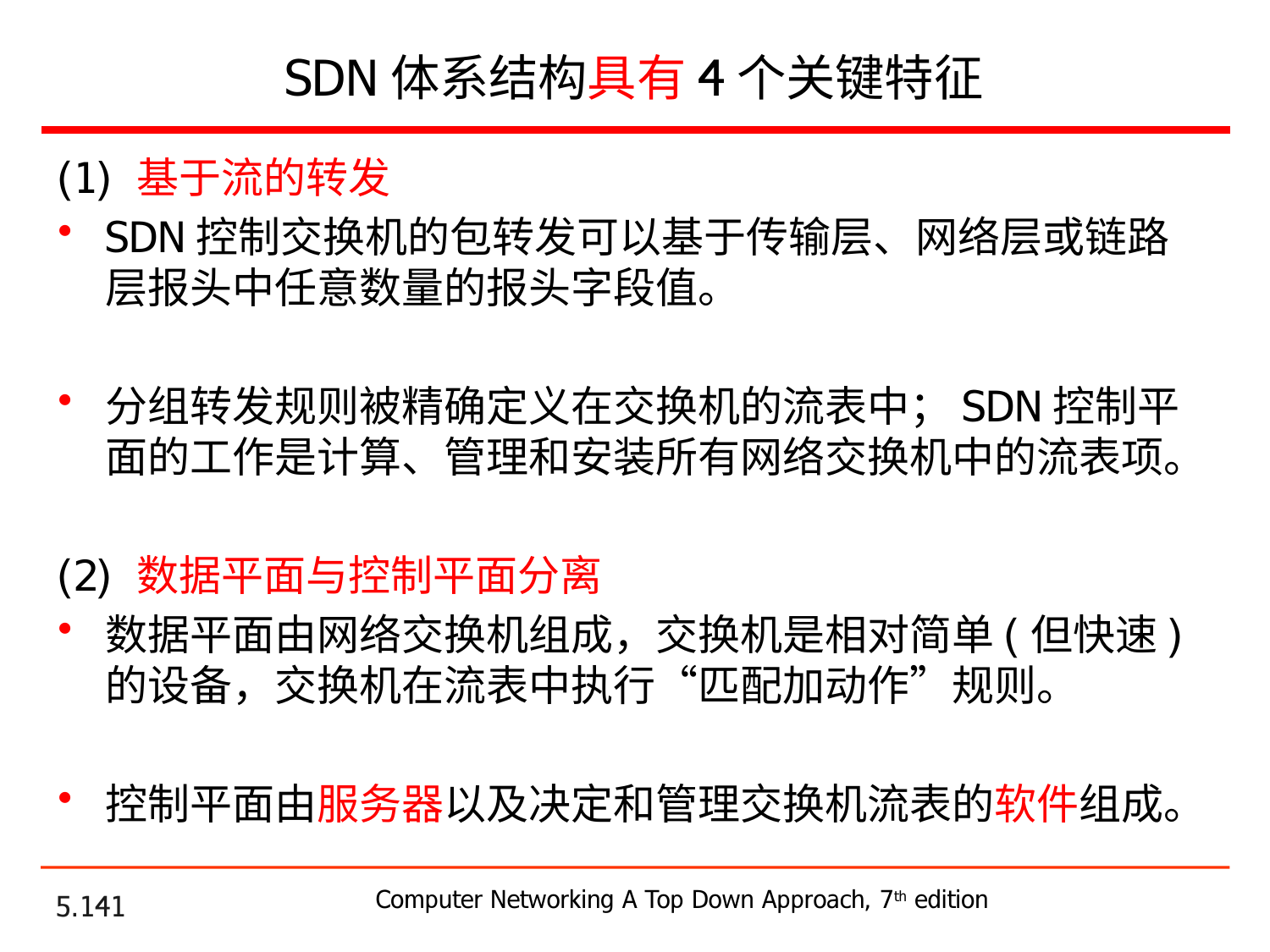

# SDN体系结构具有4个关键特征
(1) 基于流的转发
SDN控制交换机的包转发可以基于传输层、网络层或链路层报头中任意数量的报头字段值。

分组转发规则被精确定义在交换机的流表中；SDN控制平面的工作是计算、管理和安装所有网络交换机中的流表项。

(2) 数据平面与控制平面分离
数据平面由网络交换机组成，交换机是相对简单(但快速)的设备，交换机在流表中执行“匹配加动作”规则。

控制平面由服务器以及决定和管理交换机流表的软件组成。